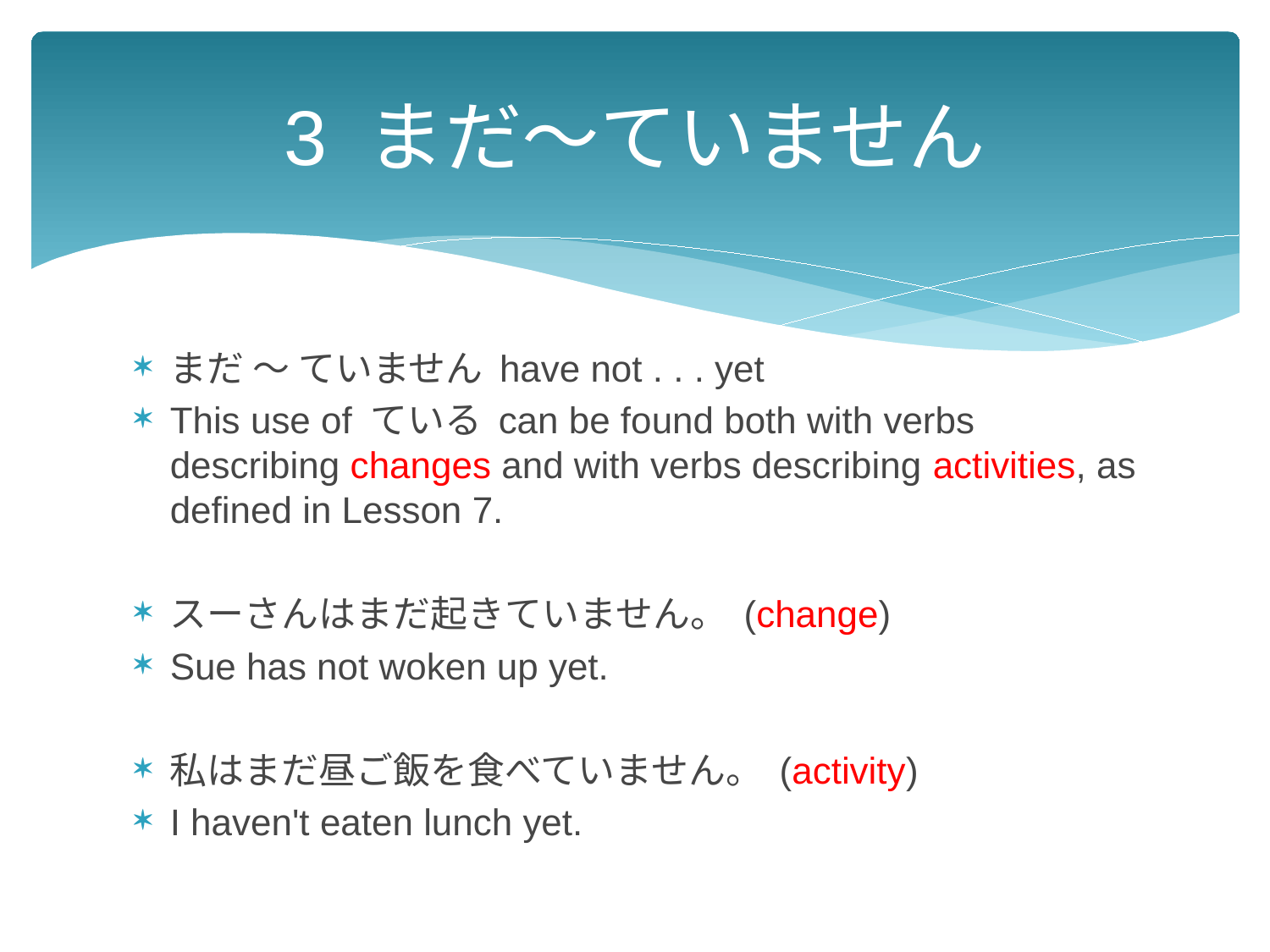

# 3 まだ～ていません
まだ 〜 ていません have not . . . yet
This use of ている can be found both with verbs describing changes and with verbs describing activities, as defined in Lesson 7.

スーさんはまだ起きていません。 (change)
Sue has not woken up yet.

私はまだ昼ご飯を食べていません。 (activity)
I haven't eaten lunch yet.